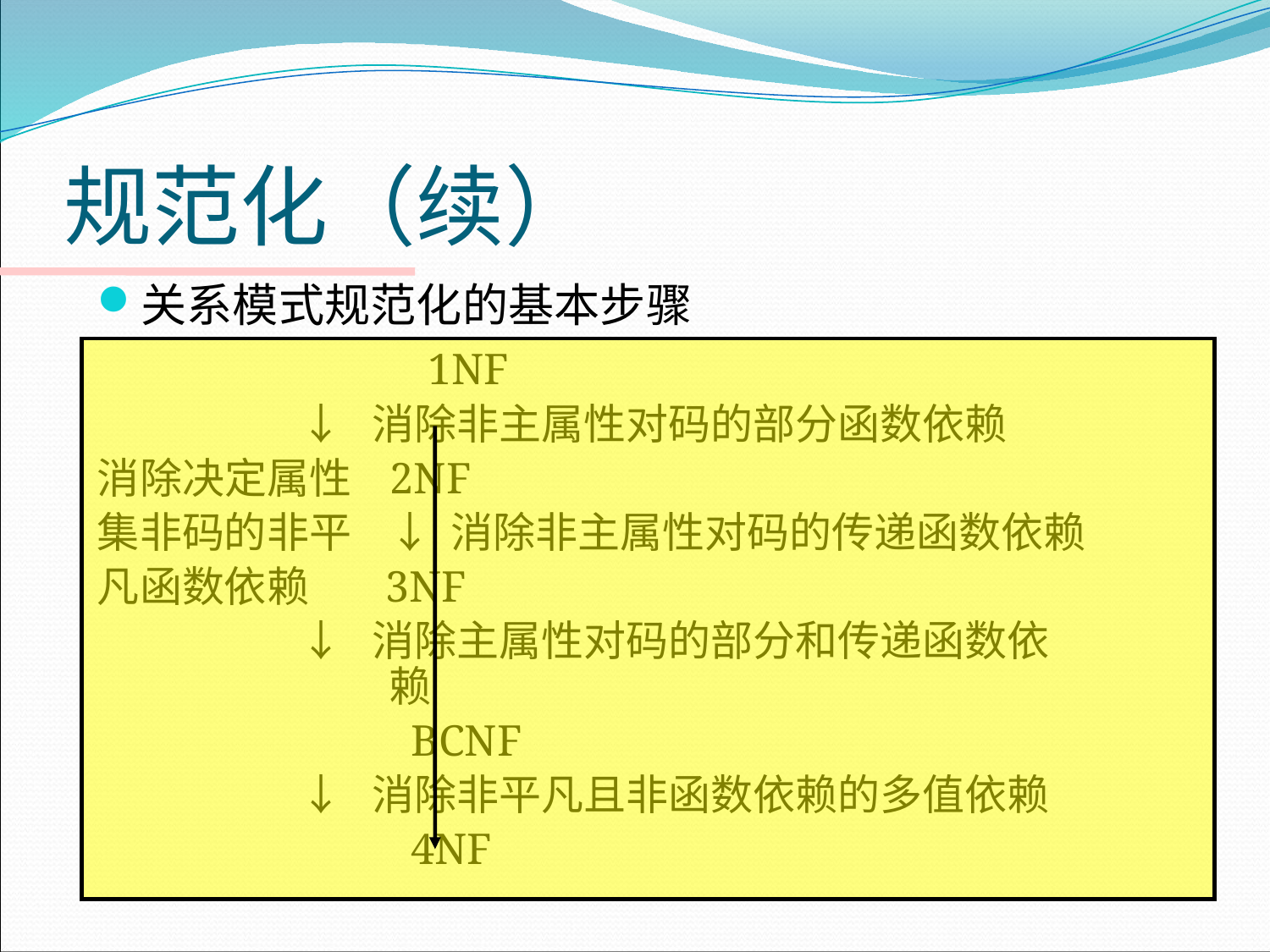

# 规范化（续）
关系模式规范化的基本步骤
               	   1NF
                	    ↓  消除非主属性对码的部分函数依赖
消除决定属性   2NF
集非码的非平    ↓  消除非主属性对码的传递函数依赖
凡函数依赖       3NF
                	    ↓  消除主属性对码的部分和传递函数依			赖
               	  BCNF
                	    ↓  消除非平凡且非函数依赖的多值依赖
               	  4NF

588